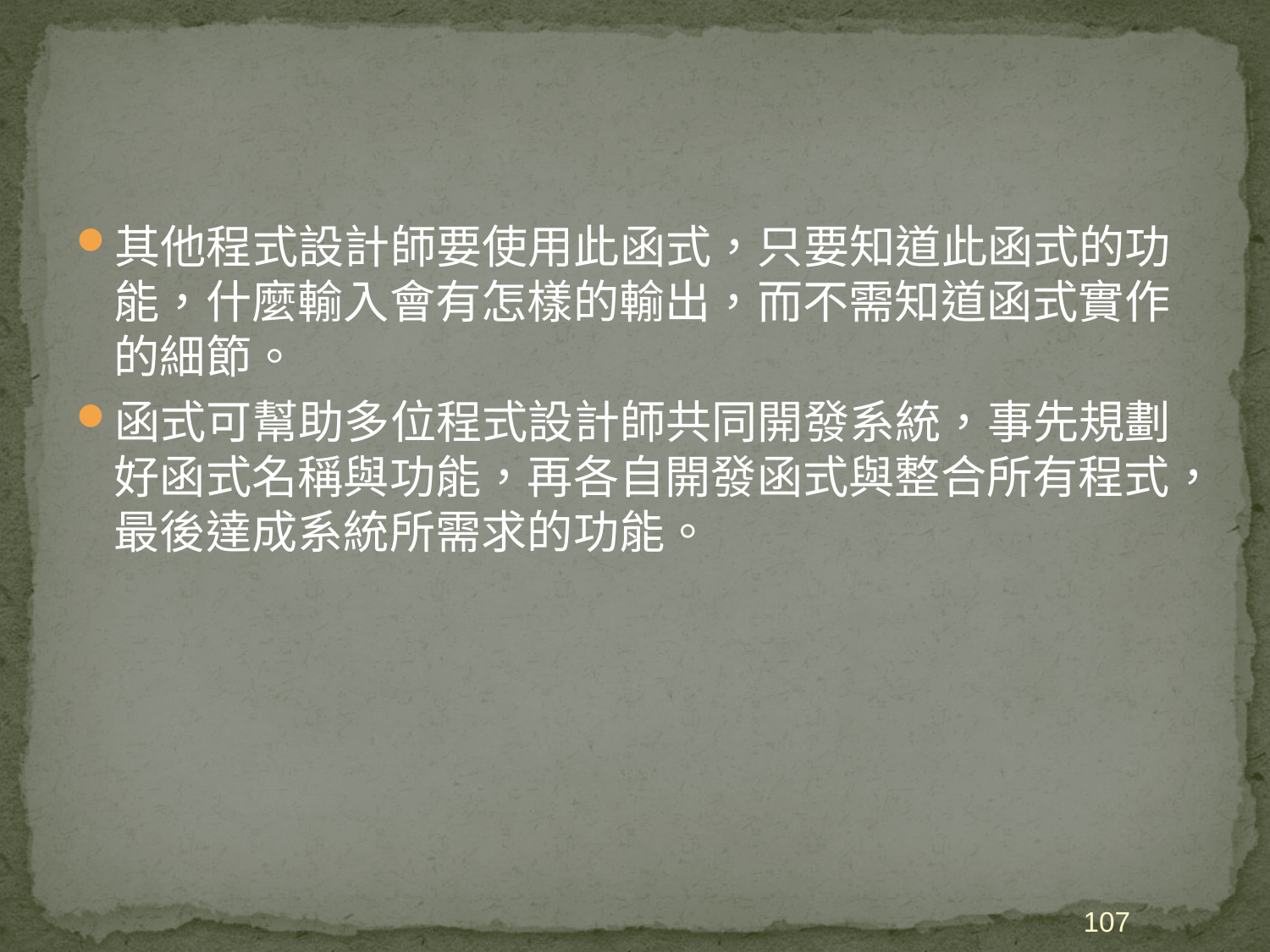

#
其他程式設計師要使用此函式，只要知道此函式的功能，什麼輸入會有怎樣的輸出，而不需知道函式實作的細節。
函式可幫助多位程式設計師共同開發系統，事先規劃好函式名稱與功能，再各自開發函式與整合所有程式，最後達成系統所需求的功能。

107